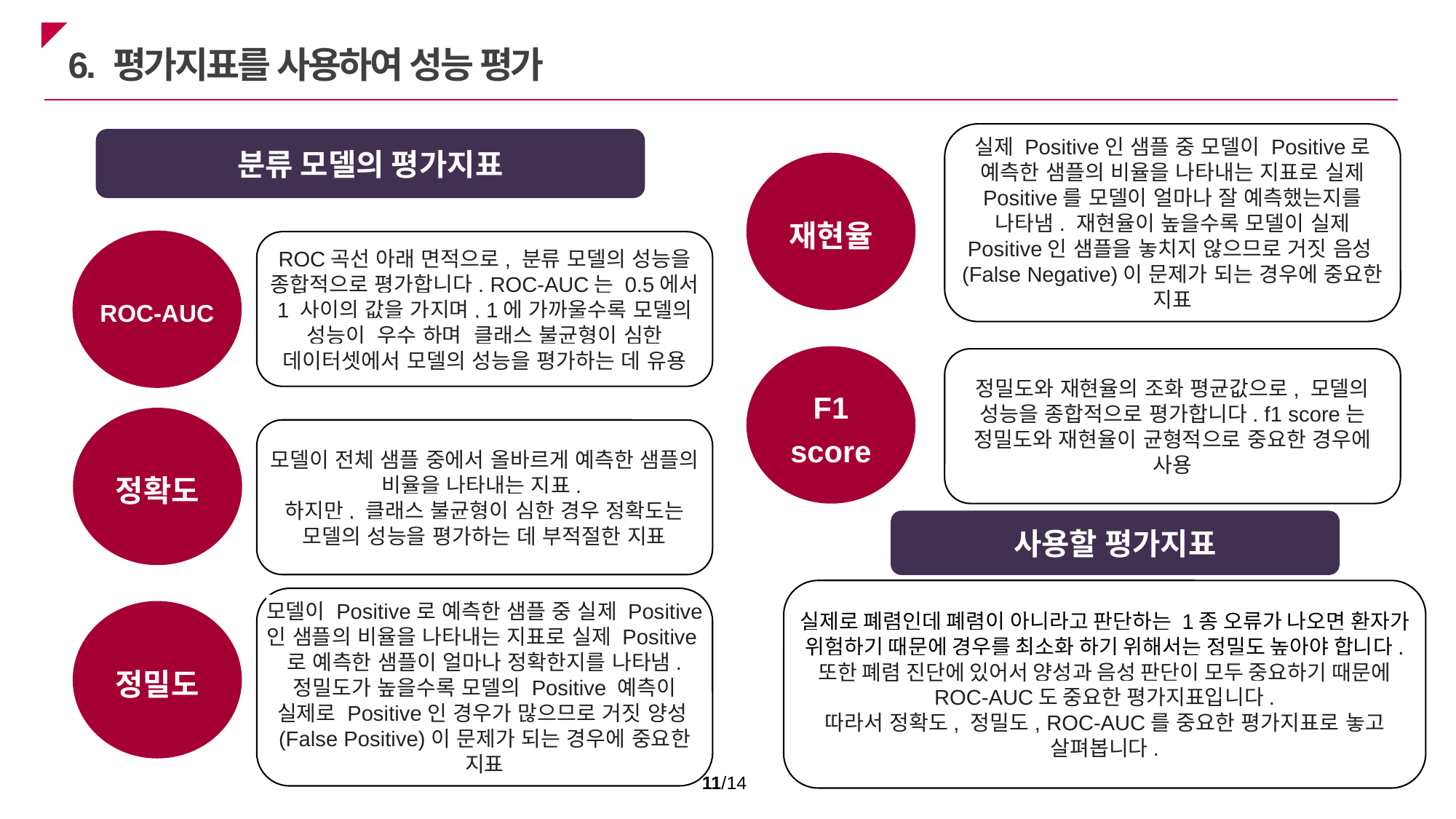

6. 평가지표를 사용하여 성능 평가
실제 Positive인 샘플 중 모델이 Positive로 예측한 샘플의 비율을 나타내는 지표로 실제 Positive를 모델이 얼마나 잘 예측했는지를 나타냄. 재현율이 높을수록 모델이 실제 Positive인 샘플을 놓치지 않으므로 거짓 음성(False Negative)이 문제가 되는 경우에 중요한 지표
분류 모델의 평가지표
재현율
ROC곡선 아래 면적으로, 분류 모델의 성능을 종합적으로 평가합니다. ROC-AUC는 0.5에서 1 사이의 값을 가지며, 1에 가까울수록 모델의 성능이  우수 하며  클래스 불균형이 심한 데이터셋에서 모델의 성능을 평가하는 데 유용
ROC-AUC
F1 score
정밀도와 재현율의 조화 평균값으로, 모델의 성능을 종합적으로 평가합니다. f1 score는 정밀도와 재현율이 균형적으로 중요한 경우에 사용
정확도
모델이 전체 샘플 중에서 올바르게 예측한 샘플의 비율을 나타내는 지표.
하지만, 클래스 불균형이 심한 경우 정확도는 모델의 성능을 평가하는 데 부적절한 지표
사용할 평가지표
실제로 폐렴인데 폐렴이 아니라고 판단하는 1종 오류가 나오면 환자가 위험하기 때문에 경우를 최소화 하기 위해서는 정밀도 높아야 합니다.
또한 폐렴 진단에 있어서 양성과 음성 판단이 모두 중요하기 때문에 ROC-AUC도 중요한 평가지표입니다.
따라서 정확도, 정밀도, ROC-AUC를 중요한 평가지표로 놓고 살펴봅니다.
모델이 Positive로 예측한 샘플 중 실제 Positive인 샘플의 비율을 나타내는 지표로 실제 Positive로 예측한 샘플이 얼마나 정확한지를 나타냄. 정밀도가 높을수록 모델의 Positive 예측이 실제로 Positive인 경우가 많으므로 거짓 양성(False Positive)이 문제가 되는 경우에 중요한 지표
정밀도